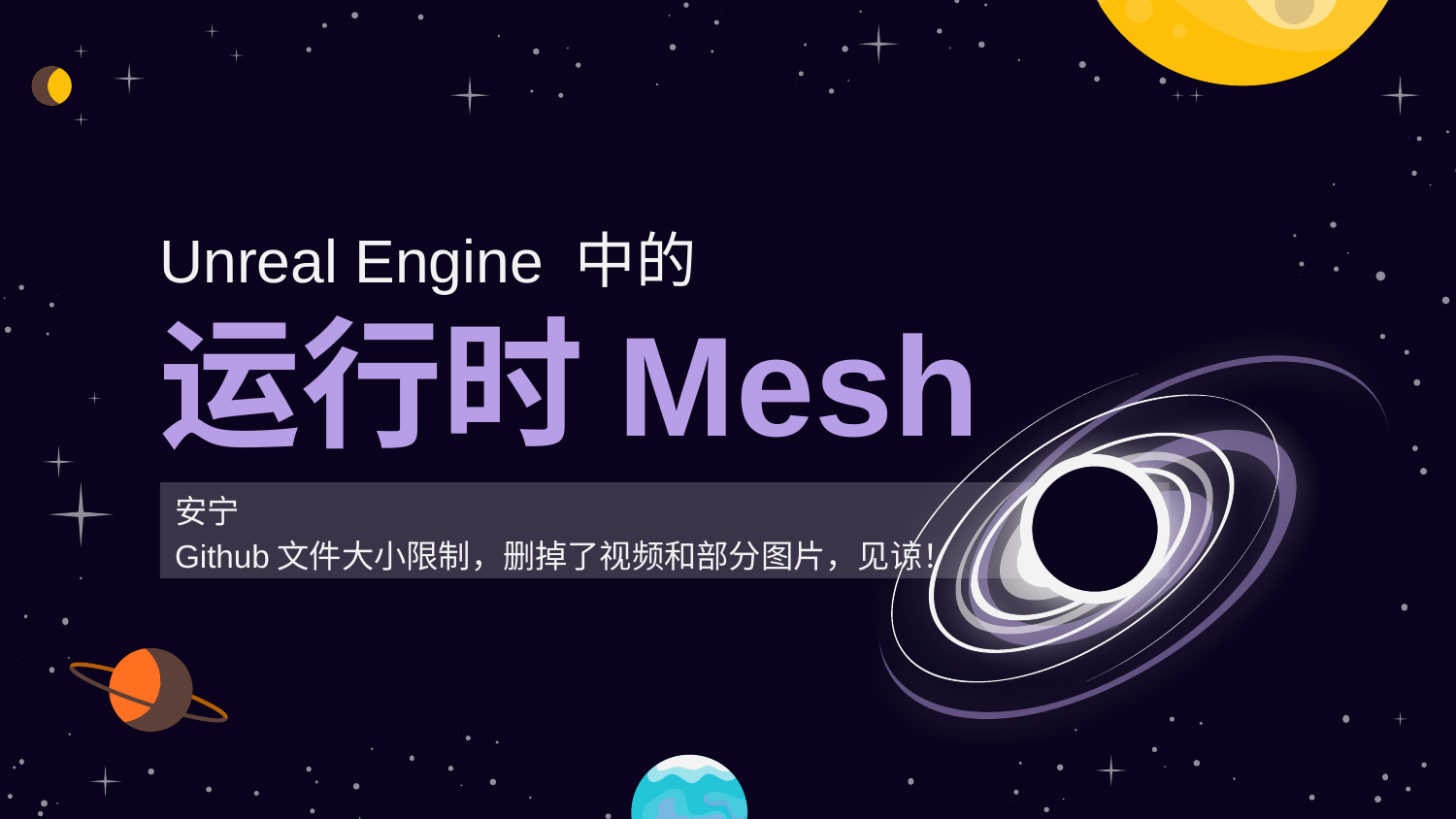

# Unreal Engine 中的 运行时Mesh

安宁
Github文件大小限制，删掉了视频和部分图片，见谅！